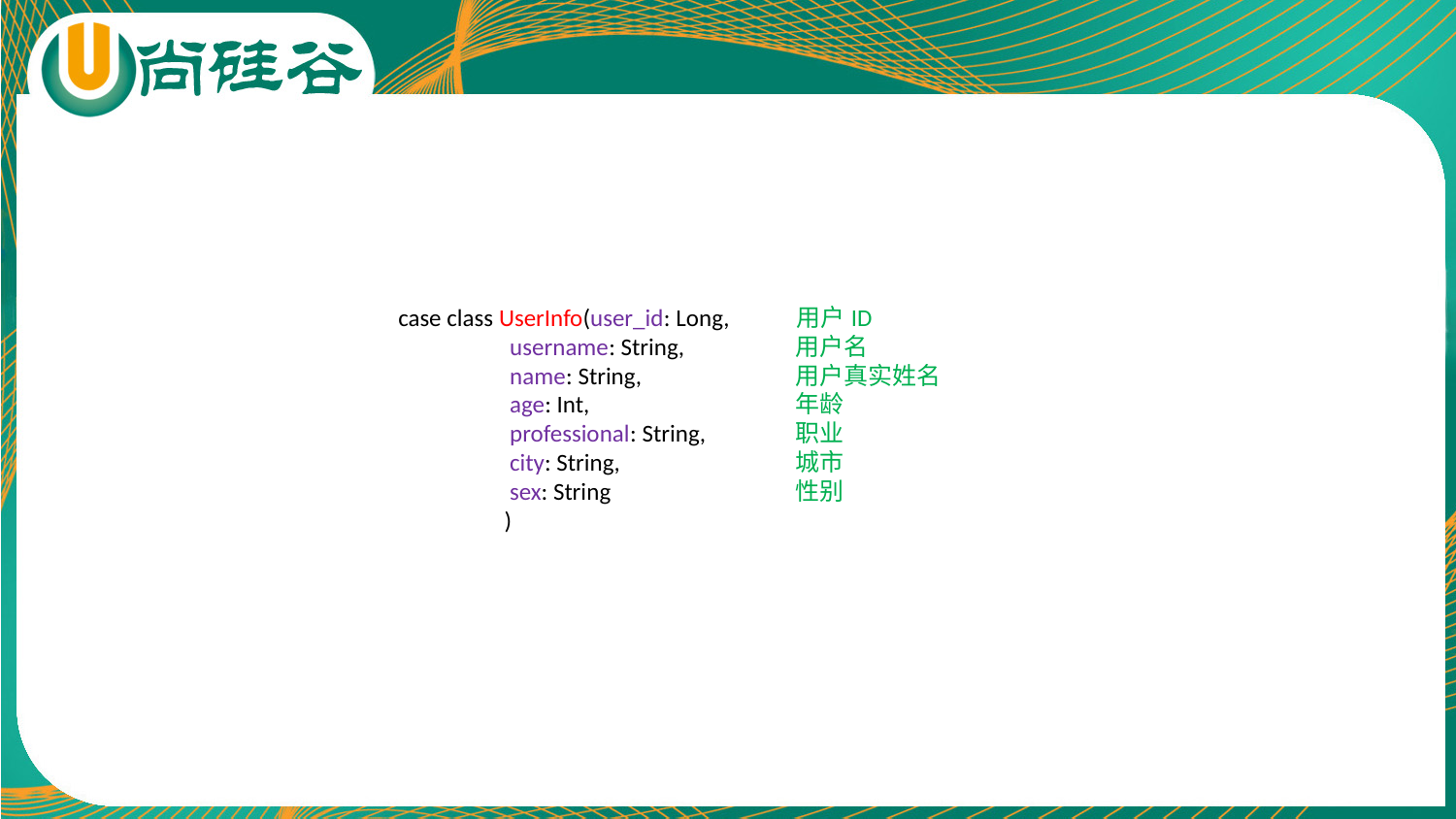

case class UserInfo(user_id: Long,           用户ID
                    username: String,	                  用户名
                    name: String,	                  用户真实姓名
                    age: Int,	                  年龄
                    professional: String,               职业
                    city: String,	                  城市
                    sex: String	                  性别
                   )